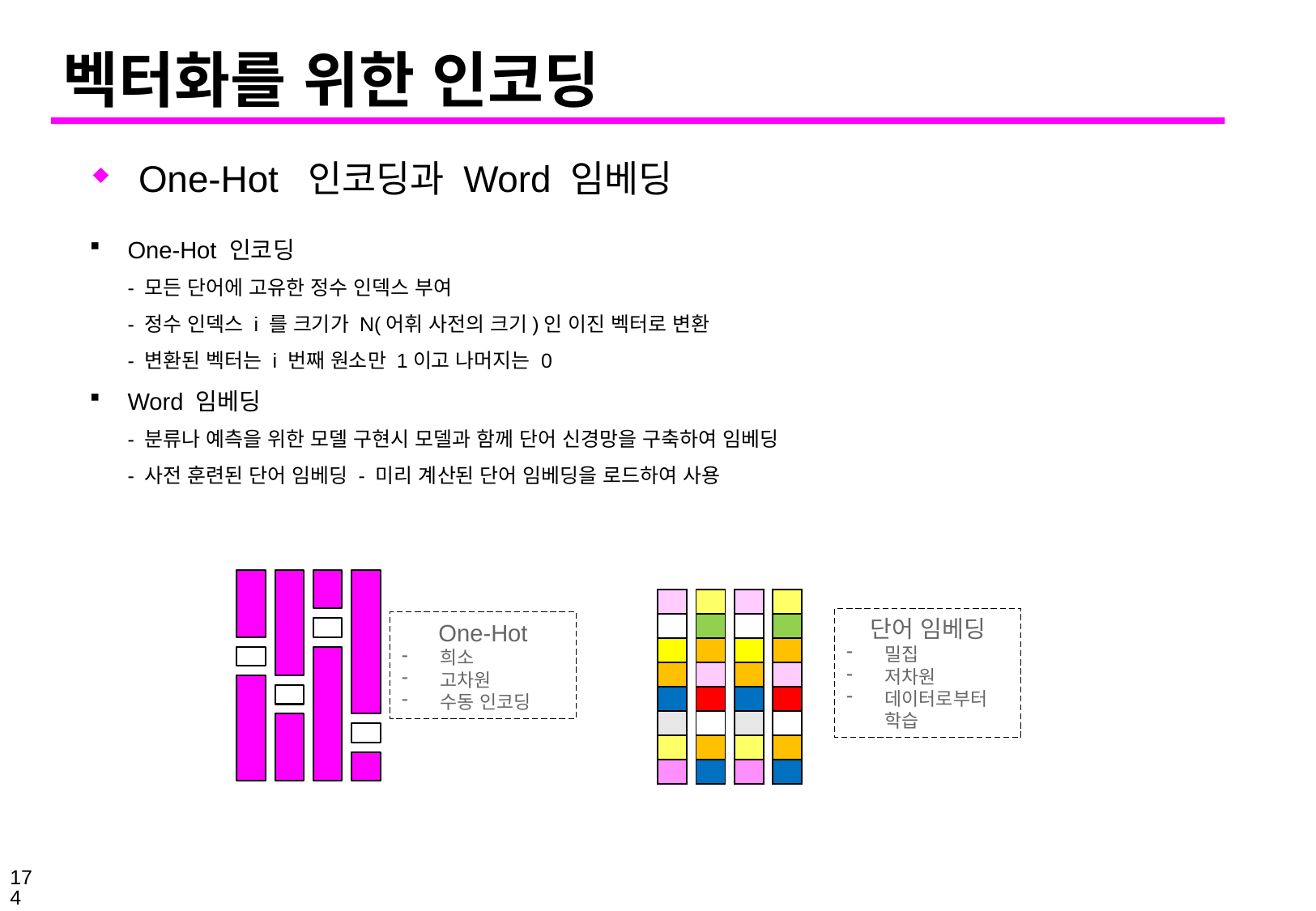

# 벡터화를 위한 인코딩
One-Hot  인코딩과 Word 임베딩
One-Hot 인코딩
- 모든 단어에 고유한 정수 인덱스 부여
- 정수 인덱스 i 를 크기가 N(어휘 사전의 크기)인 이진 벡터로 변환
- 변환된 벡터는 i 번째 원소만 1이고 나머지는 0
Word 임베딩
- 분류나 예측을 위한 모델 구현시 모델과 함께 단어 신경망을 구축하여 임베딩
- 사전 훈련된 단어 임베딩 - 미리 계산된 단어 임베딩을 로드하여 사용

|  |
| --- |
|  |
|  |
|  |
|  |
|  |
|  |
|  |
|  |
| --- |
|  |
|  |
|  |
|  |
|  |
|  |
|  |
|  |
| --- |
|  |
|  |
|  |
|  |
|  |
|  |
|  |
|  |
| --- |
|  |
|  |
|  |
|  |
|  |
|  |
|  |
단어 임베딩
밀집
저차원
데이터로부터 학습
One-Hot
희소
고차원
수동 인코딩

174